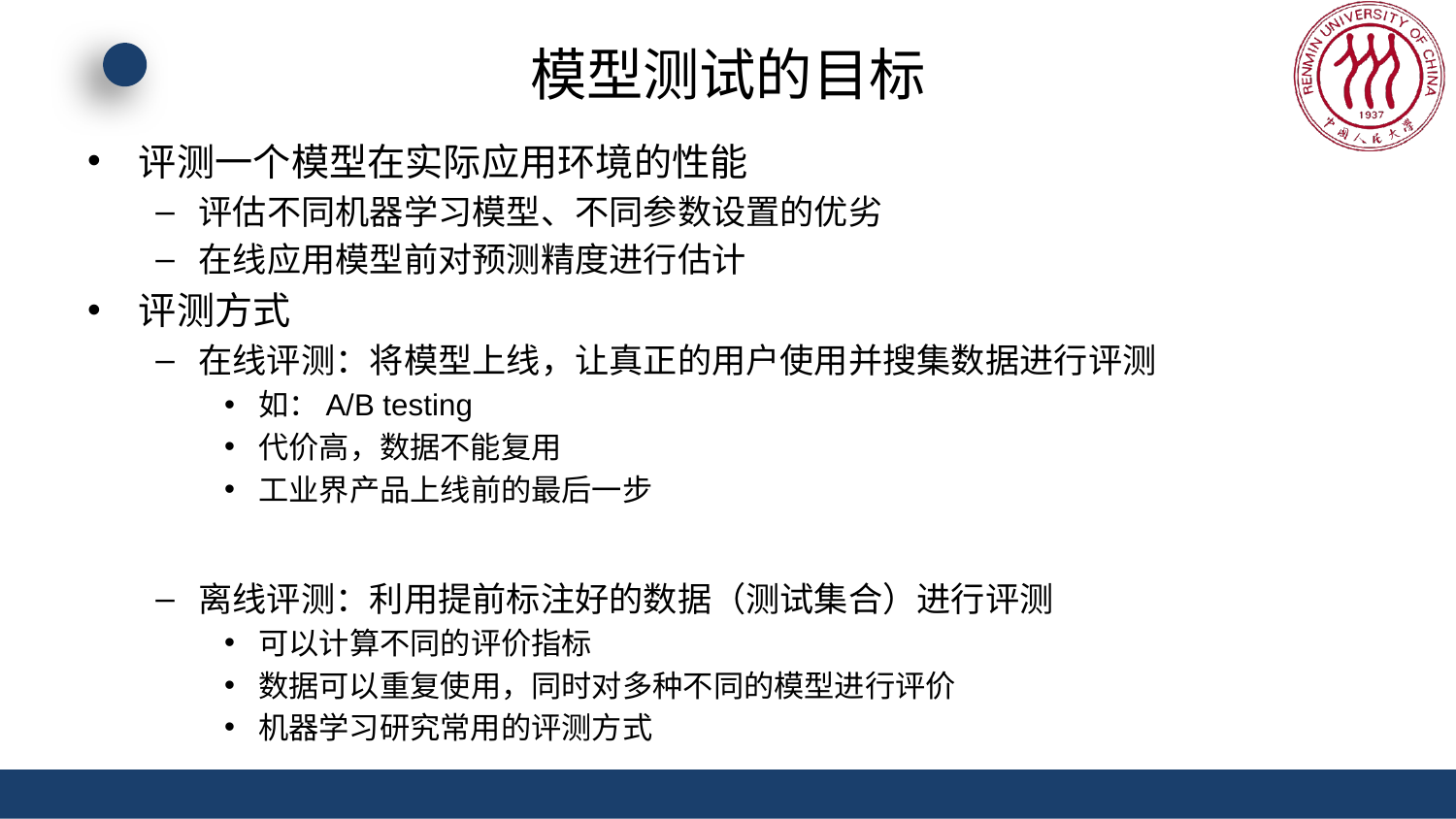

# 模型测试的目标
评测一个模型在实际应用环境的性能
评估不同机器学习模型、不同参数设置的优劣
在线应用模型前对预测精度进行估计
评测方式
在线评测：将模型上线，让真正的用户使用并搜集数据进行评测
如：A/B testing
代价高，数据不能复用
工业界产品上线前的最后一步

离线评测：利用提前标注好的数据（测试集合）进行评测
可以计算不同的评价指标
数据可以重复使用，同时对多种不同的模型进行评价
机器学习研究常用的评测方式